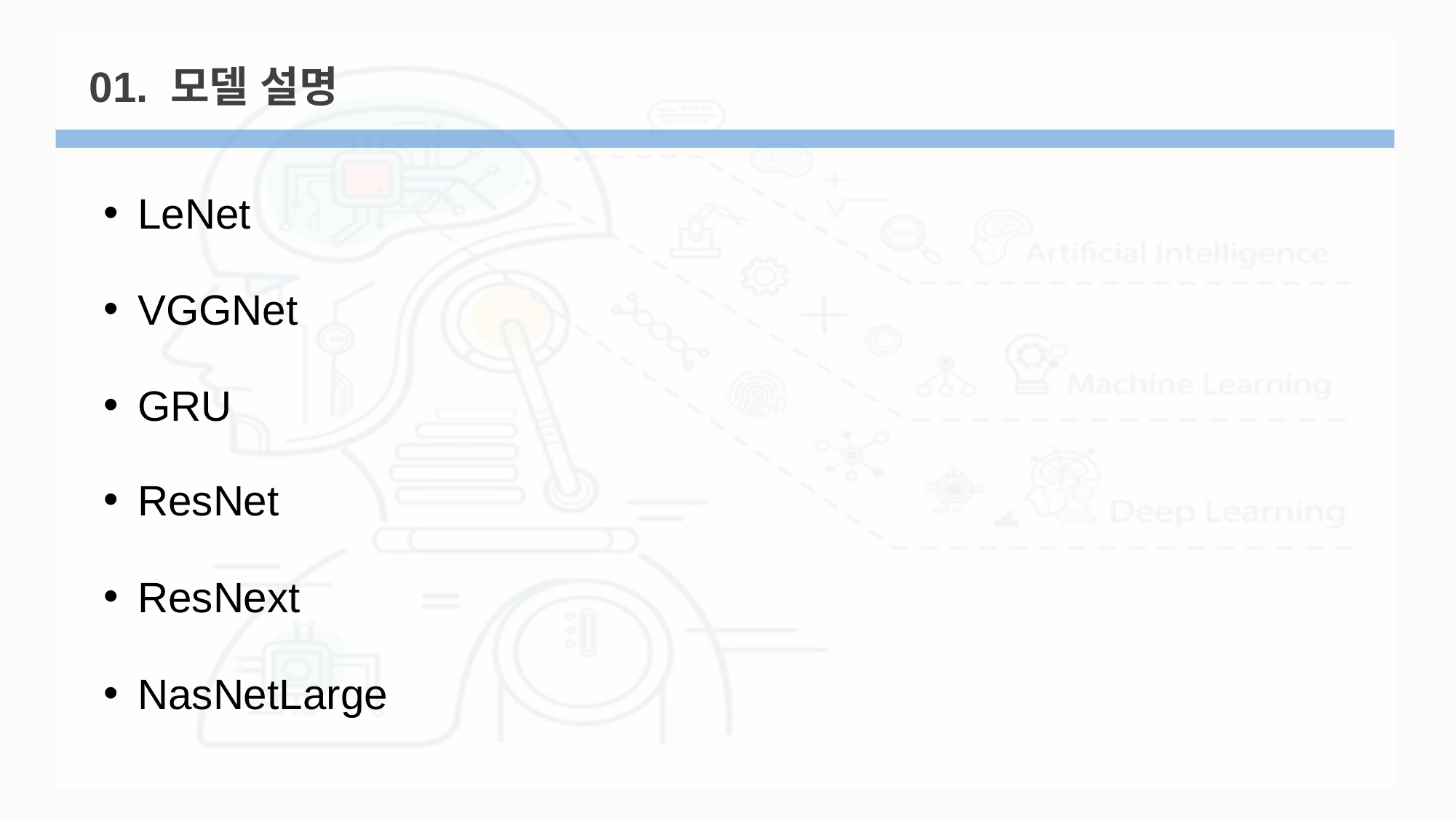

01. 모델 설명

LeNet
VGGNet
GRU
ResNet
ResNext
NasNetLarge